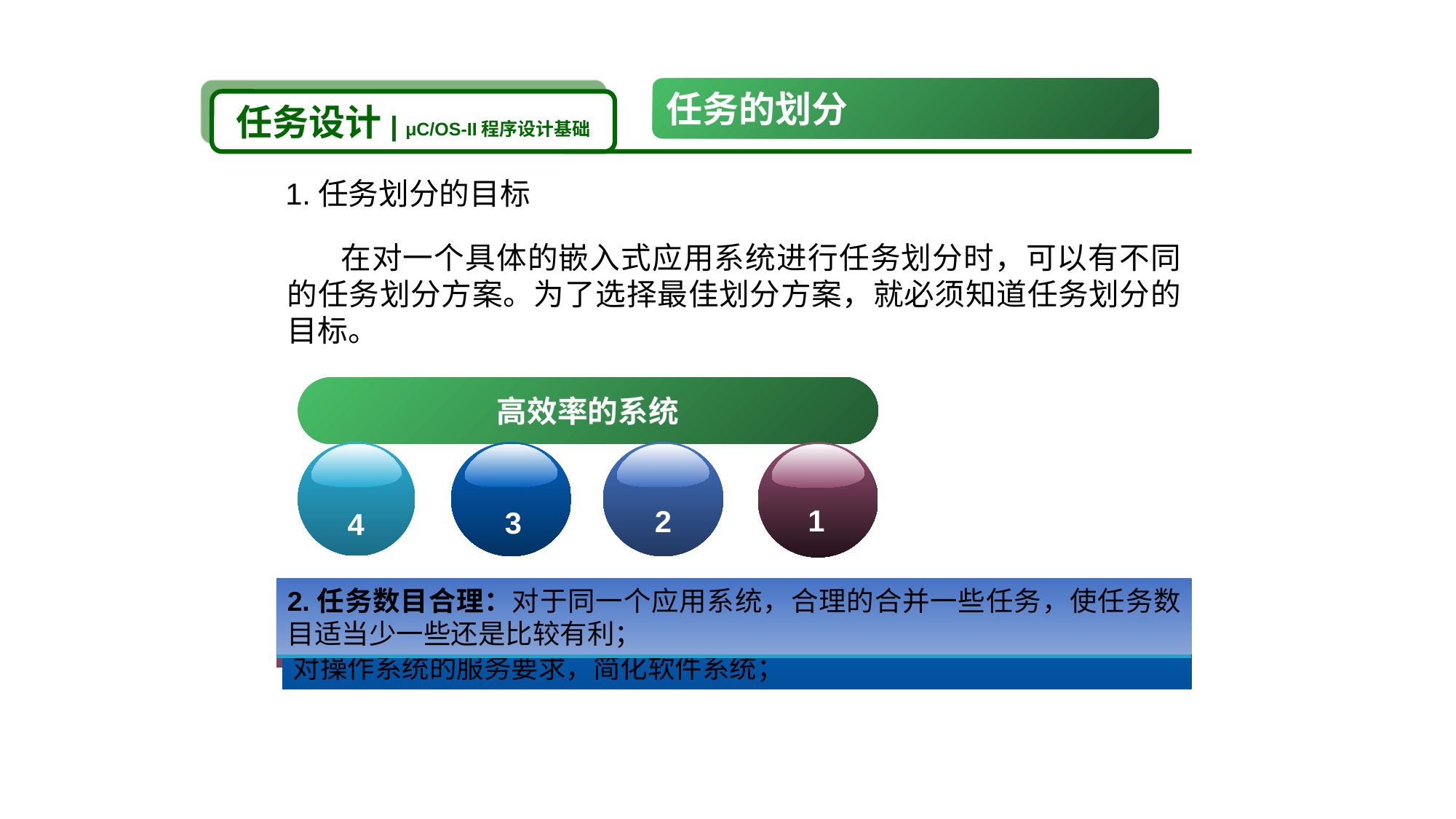

任务的划分
任务设计| μC/OS-II程序设计基础

1.任务划分的目标
      在对一个具体的嵌入式应用系统进行任务划分时，可以有不同的任务划分方案。为了选择最佳划分方案，就必须知道任务划分的目标。
高效率的系统

3

2

4

1
2.任务数目合理：对于同一个应用系统，合理的合并一些任务，使任务数目适当少一些还是比较有利；
3.简化软件系统：一个任务要实现其功能，除了需要操作系统的调度功能支持外，还需要操作系统的其它服务功能支持，合理划分任务，可以减少对操作系统的服务要求，简化软件系统；
4.降低资源需求：合理划分任务，减少或简化任务之间的同步和通信需求，就可以减少相应数据结构的内存规模，从而降低对系统资源的需求。
1.首要目标是满足“实时性”指标：即使在最坏的情况下，系统中所有对实时性有要求的功能都能够正常实现；